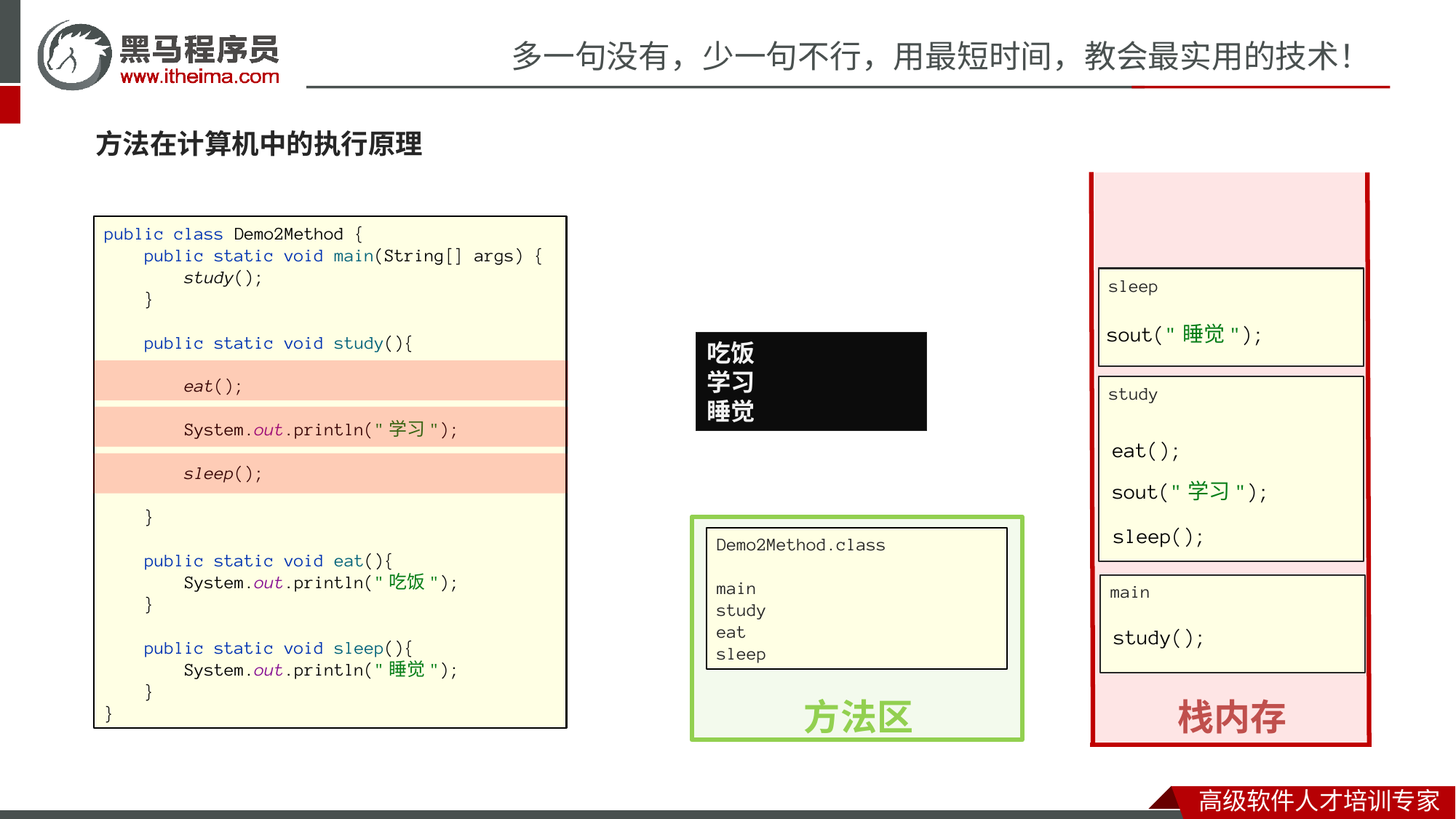

方法在计算机中的执行原理

栈内存
public class Demo2Method {
    public static void main(String[] args) {
        study();
    }

    public static void study(){
        eat();
        System.out.println("学习");
        sleep();
    }
    public static void eat(){
        System.out.println("吃饭");
    }
    public static void sleep(){
        System.out.println("睡觉");
    }
}
eat

sleep

sout("吃饭");
sout("睡觉");
吃饭

吃饭
学习

吃饭
学习
睡觉

study

eat();

sout("学习");

方法区
sleep();
Demo2Method.class

main
study
eat
sleep
main

study();